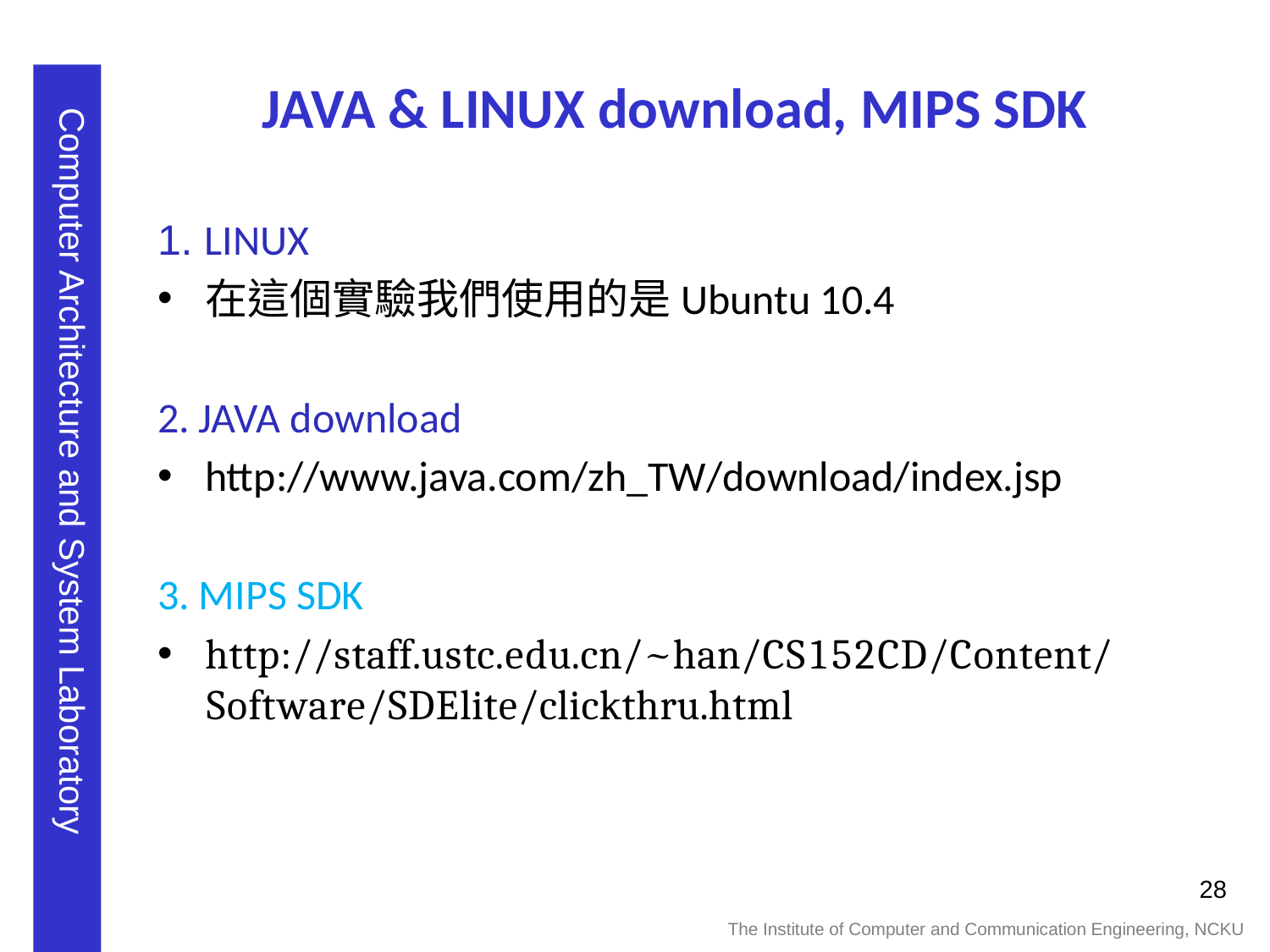

http://www.mips.com/products/software-tools/

# JAVA & LINUX download, MIPS SDK
1. LINUX
在這個實驗我們使用的是Ubuntu 10.4

2. JAVA download
http://www.java.com/zh_TW/download/index.jsp

3. MIPS SDK
http://staff.ustc.edu.cn/~han/CS152CD/Content/Software/SDElite/clickthru.html
28